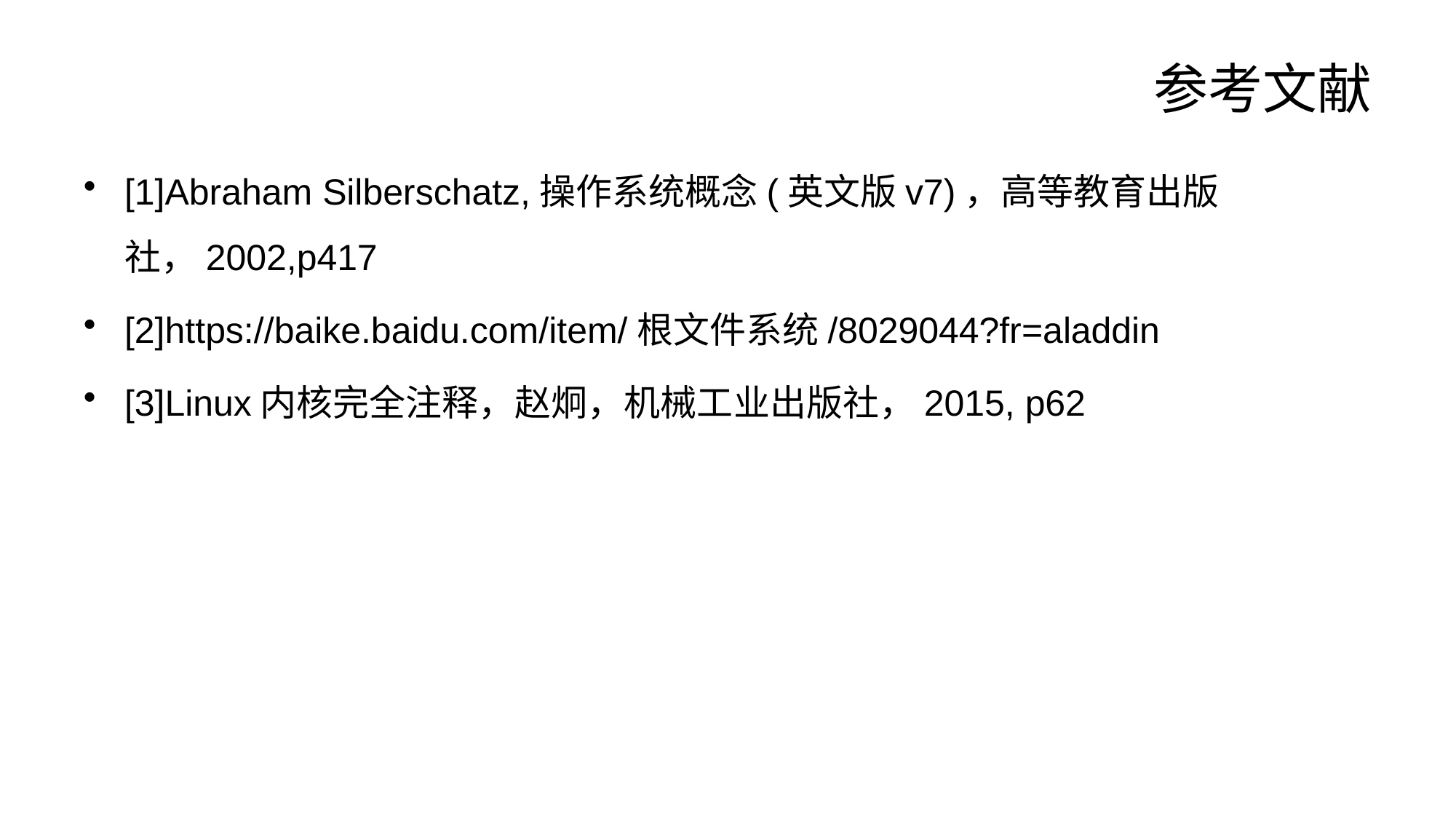

# 参考文献
[1]Abraham Silberschatz,操作系统概念(英文版v7)，高等教育出版社，2002,p417
[2]https://baike.baidu.com/item/根文件系统/8029044?fr=aladdin
[3]Linux内核完全注释，赵炯，机械工业出版社，2015, p62